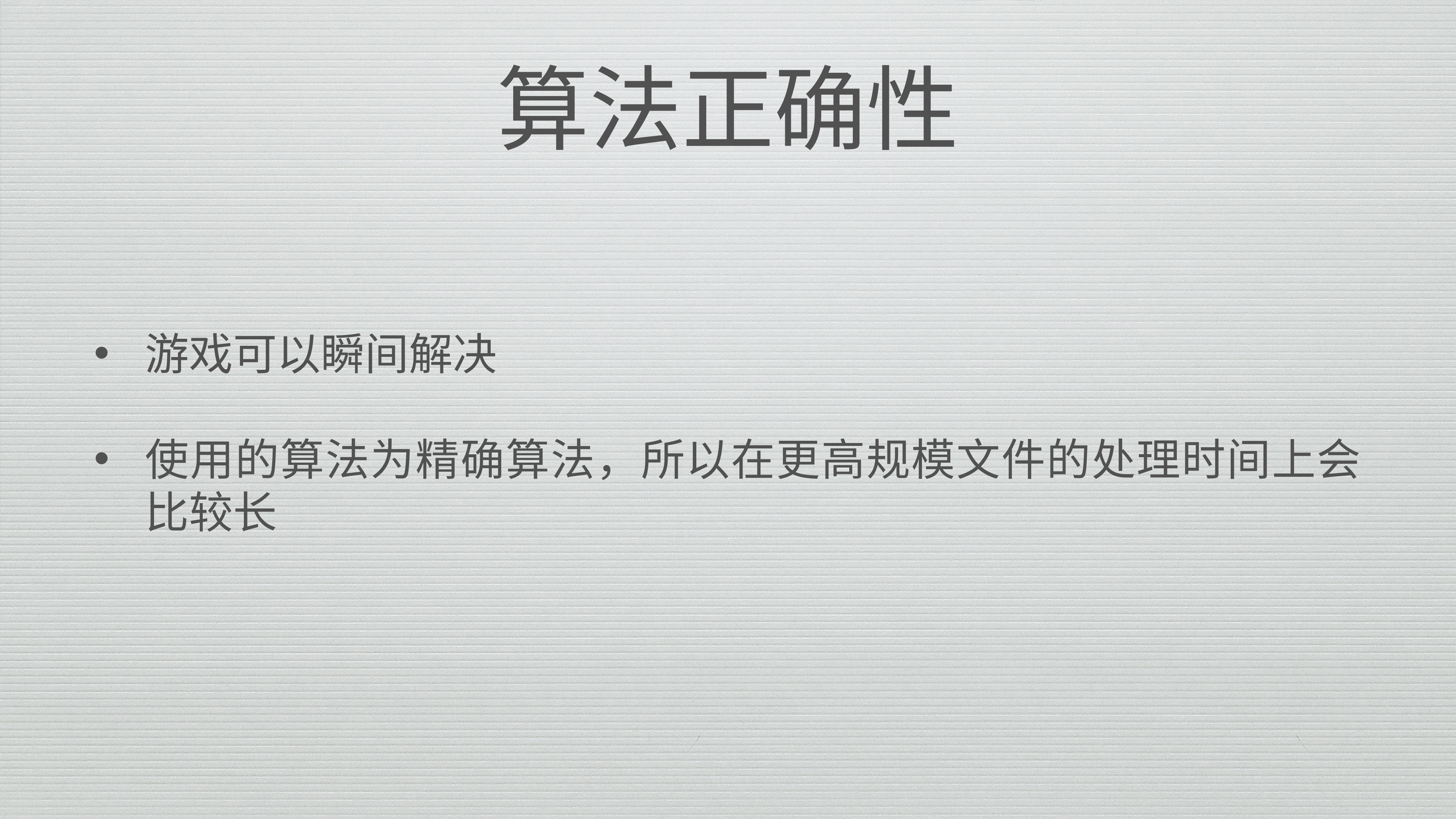

# 算法正确性

游戏可以瞬间解决

使用的算法为精确算法，所以在更高规模文件的处理时间上会比较长